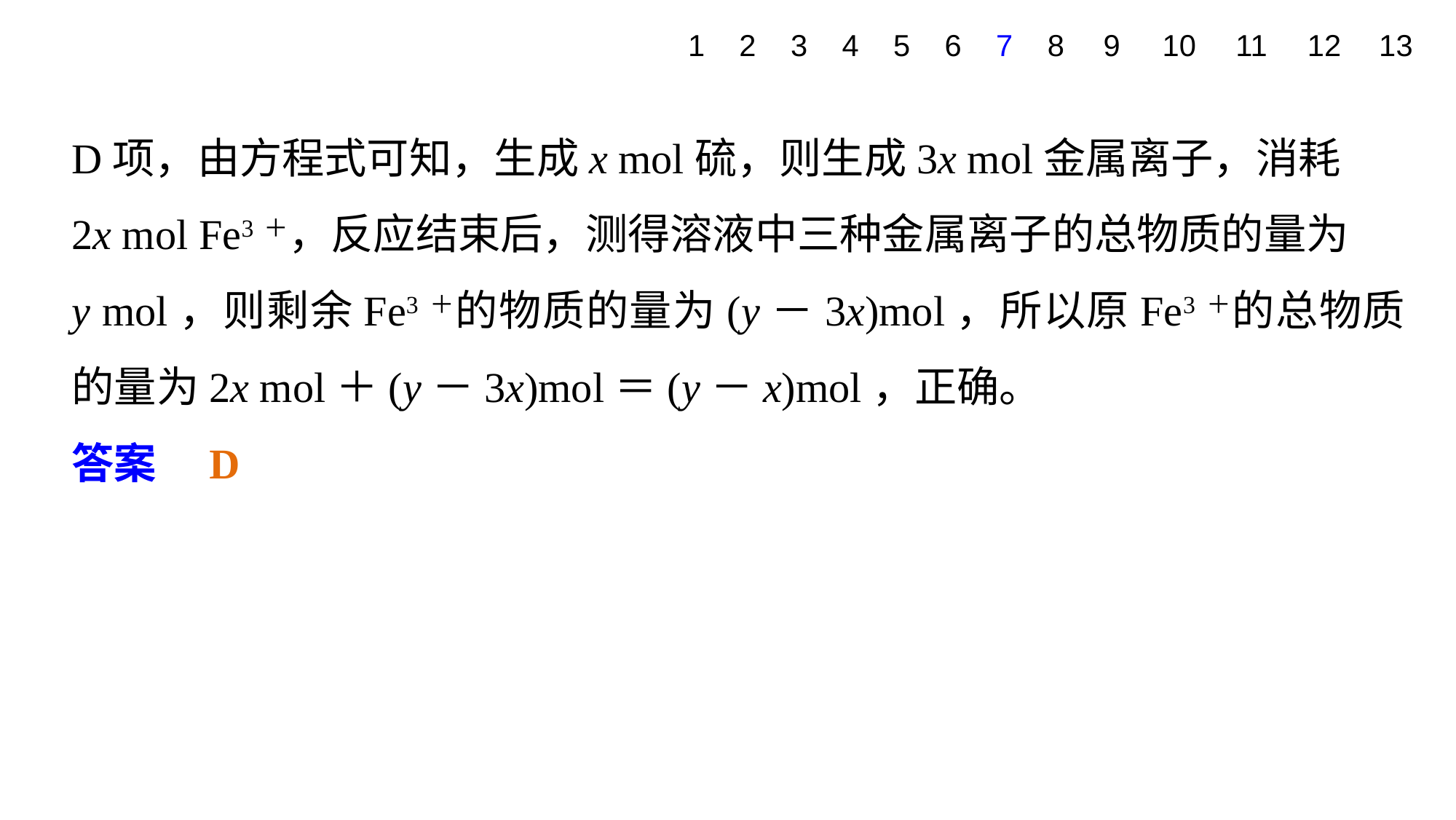

1
2
3
4
5
6
7
8
9
10
11
12
13
D项，由方程式可知，生成x mol硫，则生成3x mol金属离子，消耗
2x mol Fe3＋，反应结束后，测得溶液中三种金属离子的总物质的量为
y mol，则剩余Fe3＋的物质的量为(y－3x)mol，所以原Fe3＋的总物质的量为2x mol＋(y－3x)mol＝(y－x)mol，正确。
答案　D